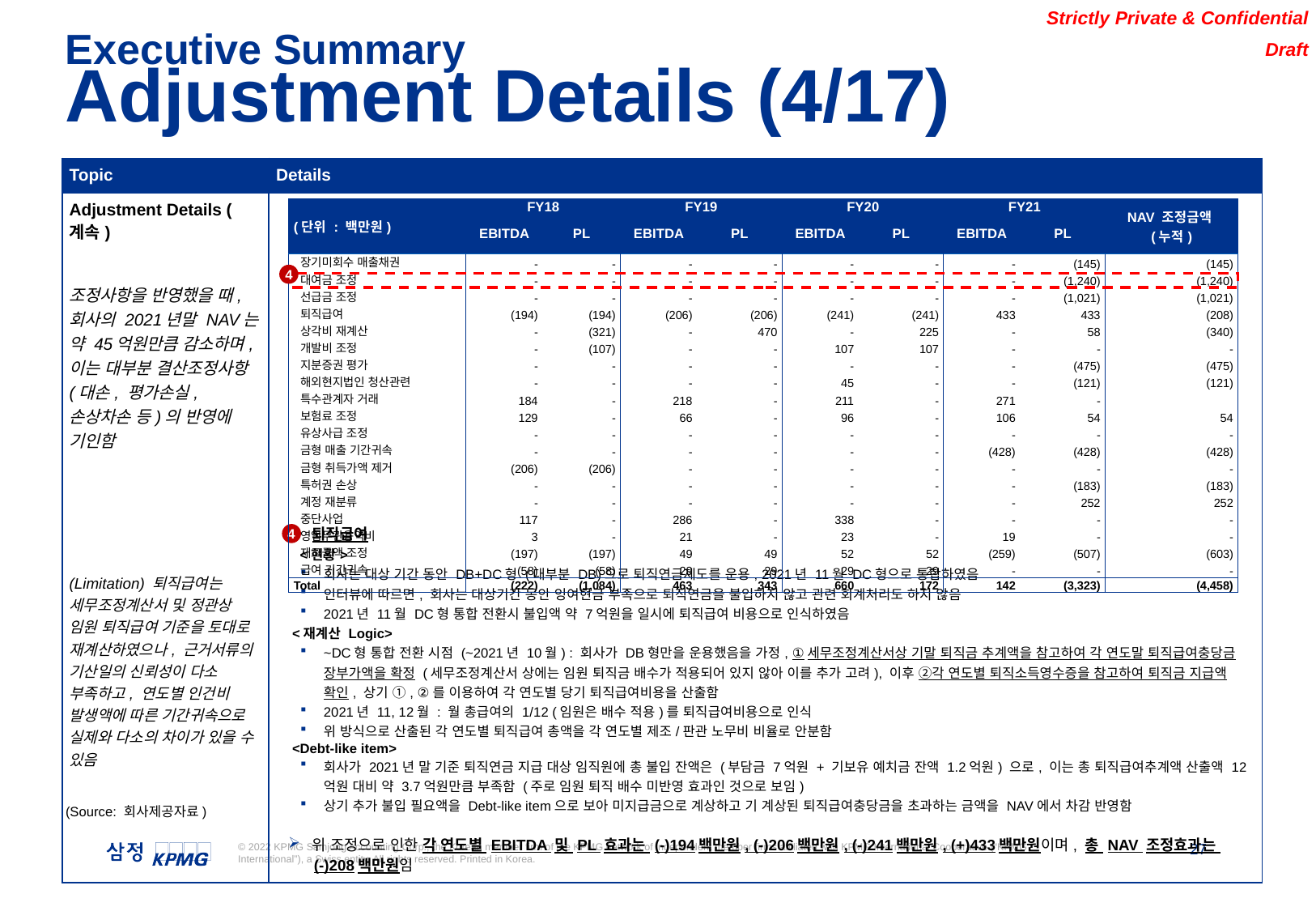

Executive Summary
Adjustment Details (4/17)
| Topic | Details |
| --- | --- |
| Adjustment Details (계속) 조정사항을 반영했을 때, 회사의 2021년말 NAV는 약 45억원만큼 감소하며, 이는 대부분 결산조정사항(대손, 평가손실, 손상차손 등)의 반영에 기인함 (Limitation) 퇴직급여는 세무조정계산서 및 정관상 임원 퇴직급여 기준을 토대로 재계산하였으나, 근거서류의 기산일의 신뢰성이 다소 부족하고, 연도별 인건비 발생액에 따른 기간귀속으로 실제와 다소의 차이가 있을 수 있음 | 퇴직급여 <현황> 회사는 대상 기간 동안 DB+DC형 (대부분 DB)으로 퇴직연금제도를 운용, 2021년 11월 DC형으로 통합하였음 인터뷰에 따르면, 회사는 대상기간 동안 잉여현금 부족으로 퇴직연금을 불입하지 않고 관련 회계처리도 하지 않음 2021년 11월 DC형 통합 전환시 불입액 약 7억원을 일시에 퇴직급여 비용으로 인식하였음 <재계산 Logic> ~DC형 통합 전환 시점 (~2021년 10월) : 회사가 DB형만을 운용했음을 가정, ①세무조정계산서상 기말 퇴직금 추계액을 참고하여 각 연도말 퇴직급여충당금 장부가액을 확정 (세무조정계산서 상에는 임원 퇴직금 배수가 적용되어 있지 않아 이를 추가 고려), 이후 ②각 연도별 퇴직소득영수증을 참고하여 퇴직금 지급액 확인, 상기 ①, ②를 이용하여 각 연도별 당기 퇴직급여비용을 산출함 2021년 11, 12월 : 월 총급여의 1/12 (임원은 배수 적용)를 퇴직급여비용으로 인식 위 방식으로 산출된 각 연도별 퇴직급여 총액을 각 연도별 제조/판관 노무비 비율로 안분함 <Debt-like item> 회사가 2021년 말 기준 퇴직연금 지급 대상 임직원에 총 불입 잔액은 (부담금 7억원 + 기보유 예치금 잔액 1.2억원) 으로, 이는 총 퇴직급여추계액 산출액 12억원 대비 약 3.7억원만큼 부족함 (주로 임원 퇴직 배수 미반영 효과인 것으로 보임) 상기 추가 불입 필요액을 Debt-like item으로 보아 미지급금으로 계상하고 기 계상된 퇴직급여충당금을 초과하는 금액을 NAV에서 차감 반영함 위 조정으로 인한 각 연도별 EBITDA 및 PL 효과는 (-)194백만원, (-)206백만원, (-)241백만원, (+)433백만원이며, 총 NAV 조정효과는 (-)208백만원임 |
| (단위 : 백만원) | FY18 |  | FY19 |  | FY20 |  | FY21 |  | NAV 조정금액 (누적) |
| --- | --- | --- | --- | --- | --- | --- | --- | --- | --- |
|  | EBITDA | PL | EBITDA | PL | EBITDA | PL | EBITDA | PL |  |
| 장기미회수 매출채권 | - | - | - | - | - | - | - | (145) | (145) |
| 대여금 조정 | - | - | - | - | - | - | - | (1,240) | (1,240) |
| 선급금 조정 | - | - | - | - | - | - | - | (1,021) | (1,021) |
| 퇴직급여 | (194) | (194) | (206) | (206) | (241) | (241) | 433 | 433 | (208) |
| 상각비 재계산 | - | (321) | - | 470 | - | 225 | - | 58 | (340) |
| 개발비 조정 | - | (107) | - | - | 107 | 107 | - | - | - |
| 지분증권 평가 | - | - | - | - | - | - | - | (475) | (475) |
| 해외현지법인 청산관련 | - | - | - | - | 45 | - | - | (121) | (121) |
| 특수관계자 거래 | 184 | - | 218 | - | 211 | - | 271 | - |  |
| 보험료 조정 | 129 | - | 66 | - | 96 | - | 106 | 54 | 54 |
| 유상사급 조정 | - | - | - | - | - | - | - | - | - |
| 금형 매출 기간귀속 | - | - | - | - | - | - | (428) | (428) | (428) |
| 금형 취득가액 제거 | (206) | (206) | - | - | - | - | - | - | - |
| 특허권 손상 | - | - | - | - | - | - | - | (183) | (183) |
| 계정 재분류 | - | - | - | - | - | - | - | 252 | 252 |
| 중단사업 | 117 | - | 286 | - | 338 | - | - | - | - |
| 영업무관용역비 | 3 | - | 21 | - | 23 | - | 19 | - | - |
| 재고금액 조정 | (197) | (197) | 49 | 49 | 52 | 52 | (259) | (507) | (603) |
| 급여 기간귀속 | (58) | (58) | 29 | 29 | 29 | 29 | - | - | - |
| Total | (222) | (1,084) | 463 | 343 | 660 | 172 | 142 | (3,323) | (4,458) |
4

4
(Source: 회사제공자료)